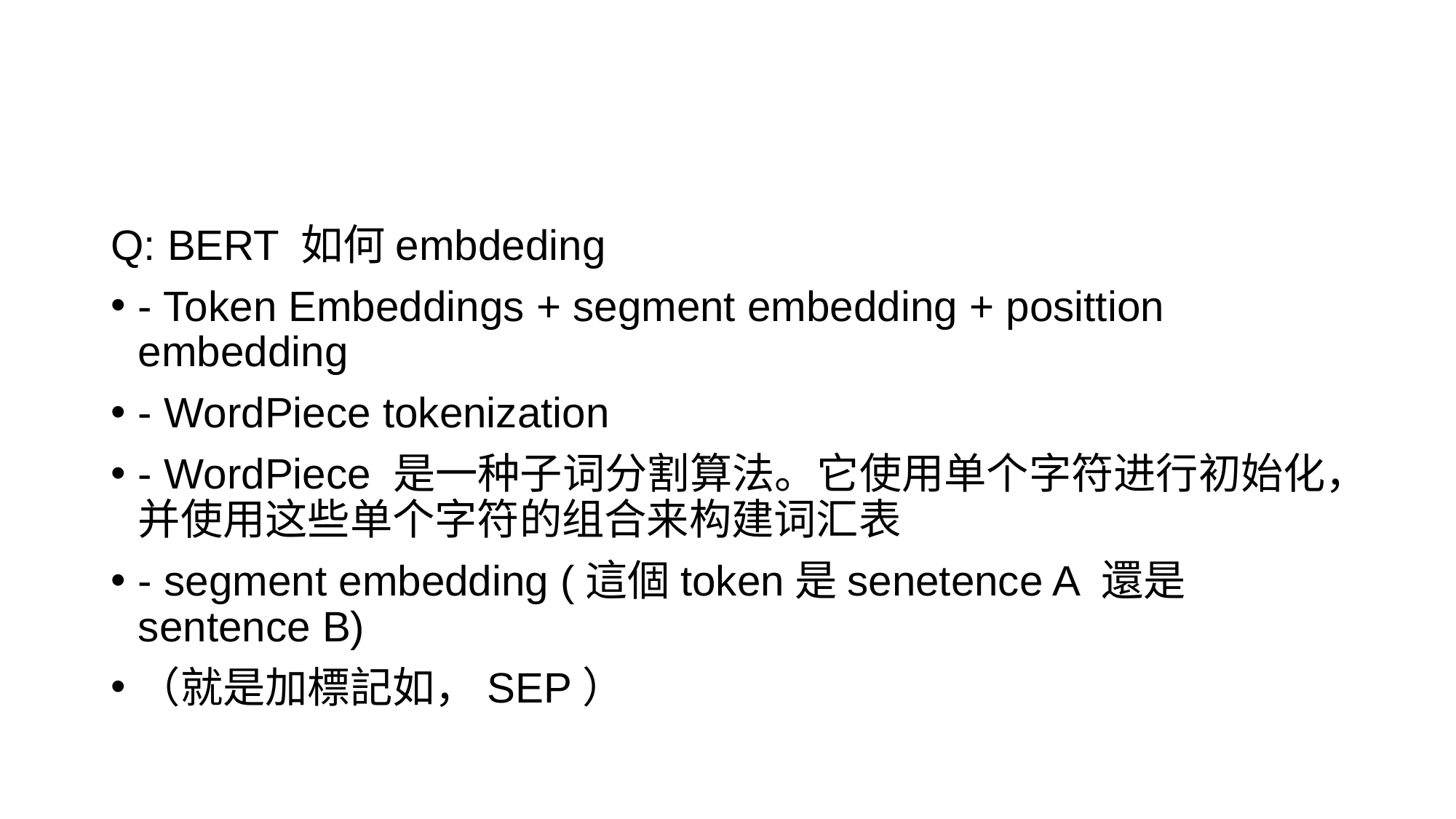

Q: BERT 如何embdeding
- Token Embeddings + segment embedding + posittion embedding
- WordPiece tokenization
- WordPiece 是一种子词分割算法。它使用单个字符进行初始化，并使用这些单个字符的组合来构建词汇表
- segment embedding (這個token是senetence A 還是sentence B)
（就是加標記如，SEP）